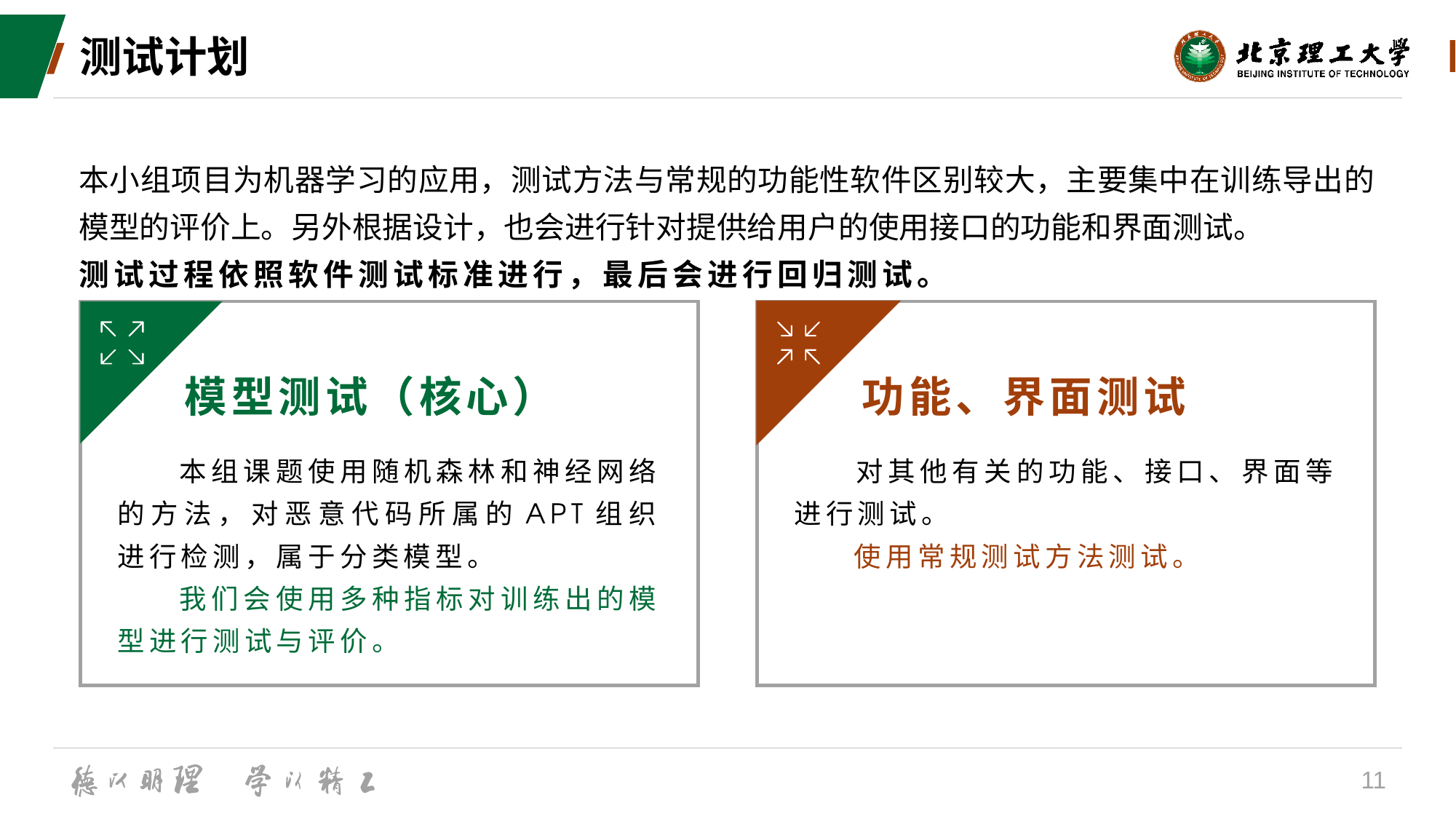

# 测试计划
本小组项目为机器学习的应用，测试方法与常规的功能性软件区别较大，主要集中在训练导出的模型的评价上。另外根据设计，也会进行针对提供给用户的使用接口的功能和界面测试。
测试过程依照软件测试标准进行，最后会进行回归测试。

模型测试（核心）
功能、界面测试
     本组课题使用随机森林和神经网络的方法，对恶意代码所属的APT组织进行检测，属于分类模型。
     我们会使用多种指标对训练出的模型进行测试与评价。

     对其他有关的功能、接口、界面等进行测试。
     使用常规测试方法测试。